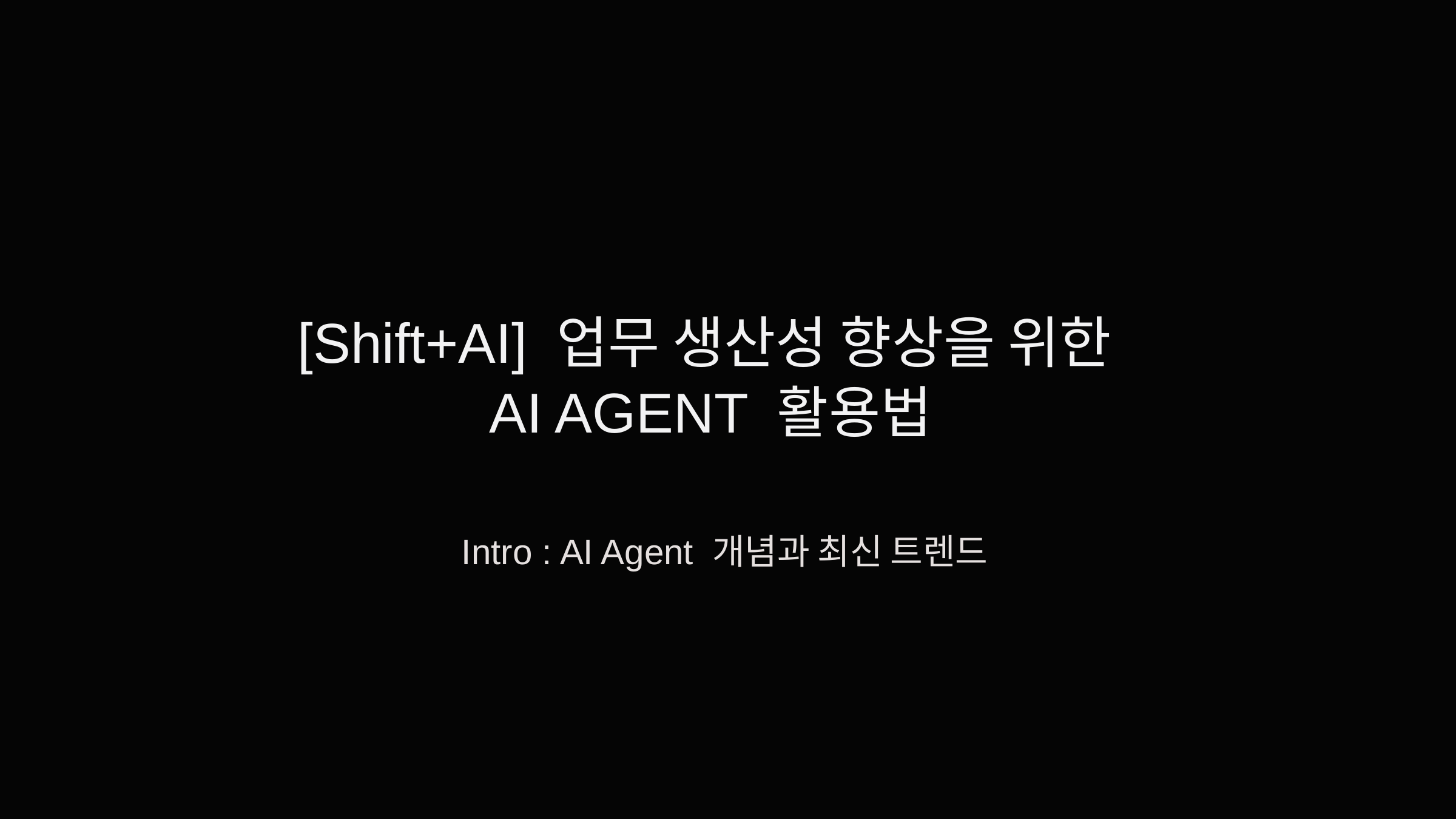

[Shift+AI] 업무 생산성 향상을 위한
AI AGENT 활용법
Intro : AI Agent 개념과 최신 트렌드